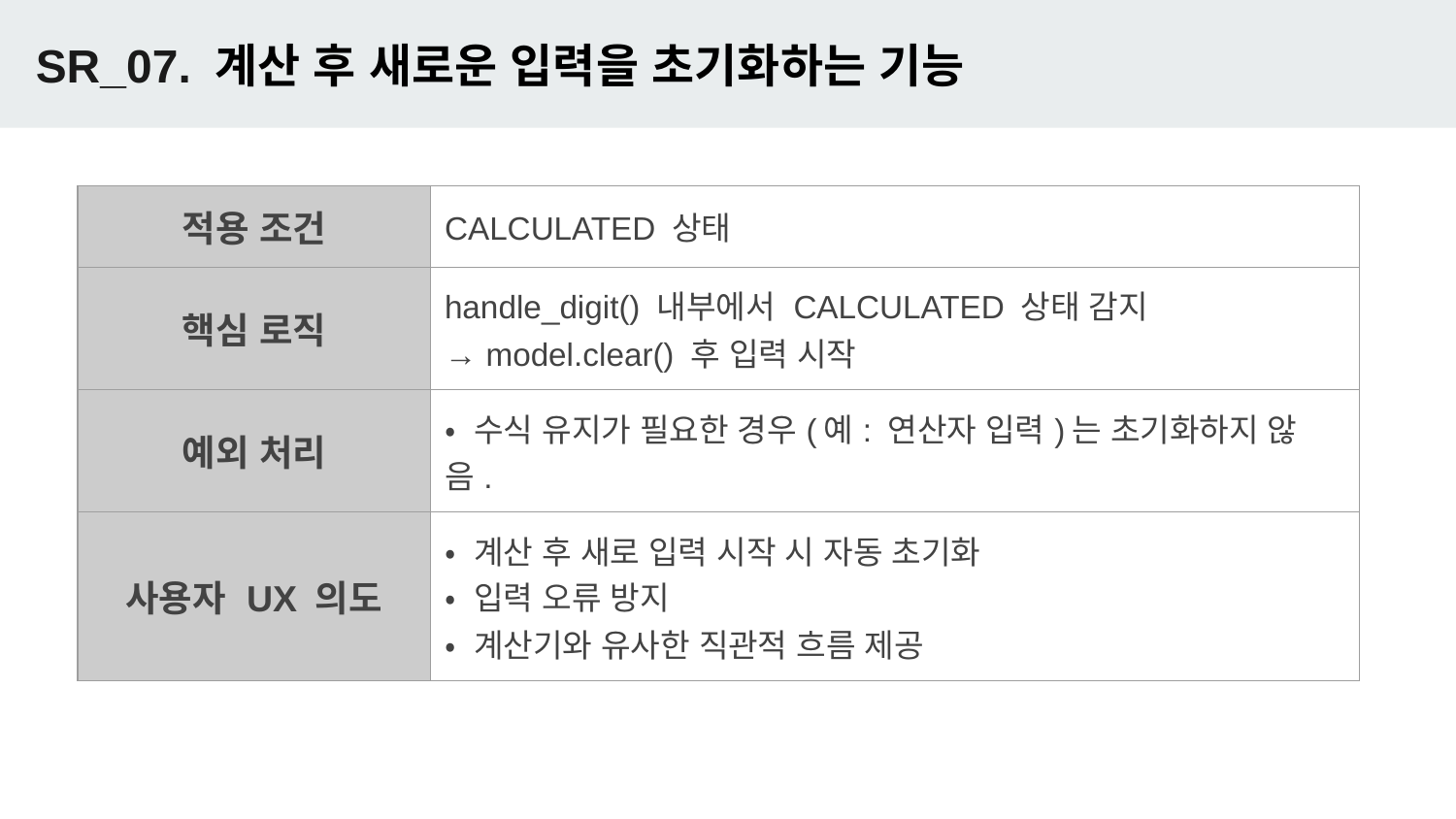

# SR_07. 계산 후 새로운 입력을 초기화하는 기능
| 적용 조건 | CALCULATED 상태 |
| --- | --- |
| 핵심 로직 | handle\_digit() 내부에서 CALCULATED 상태 감지 → model.clear() 후 입력 시작 |
| 예외 처리 | • 수식 유지가 필요한 경우(예: 연산자 입력)는 초기화하지 않음. |
| 사용자 UX 의도 | • 계산 후 새로 입력 시작 시 자동 초기화 • 입력 오류 방지 • 계산기와 유사한 직관적 흐름 제공 |